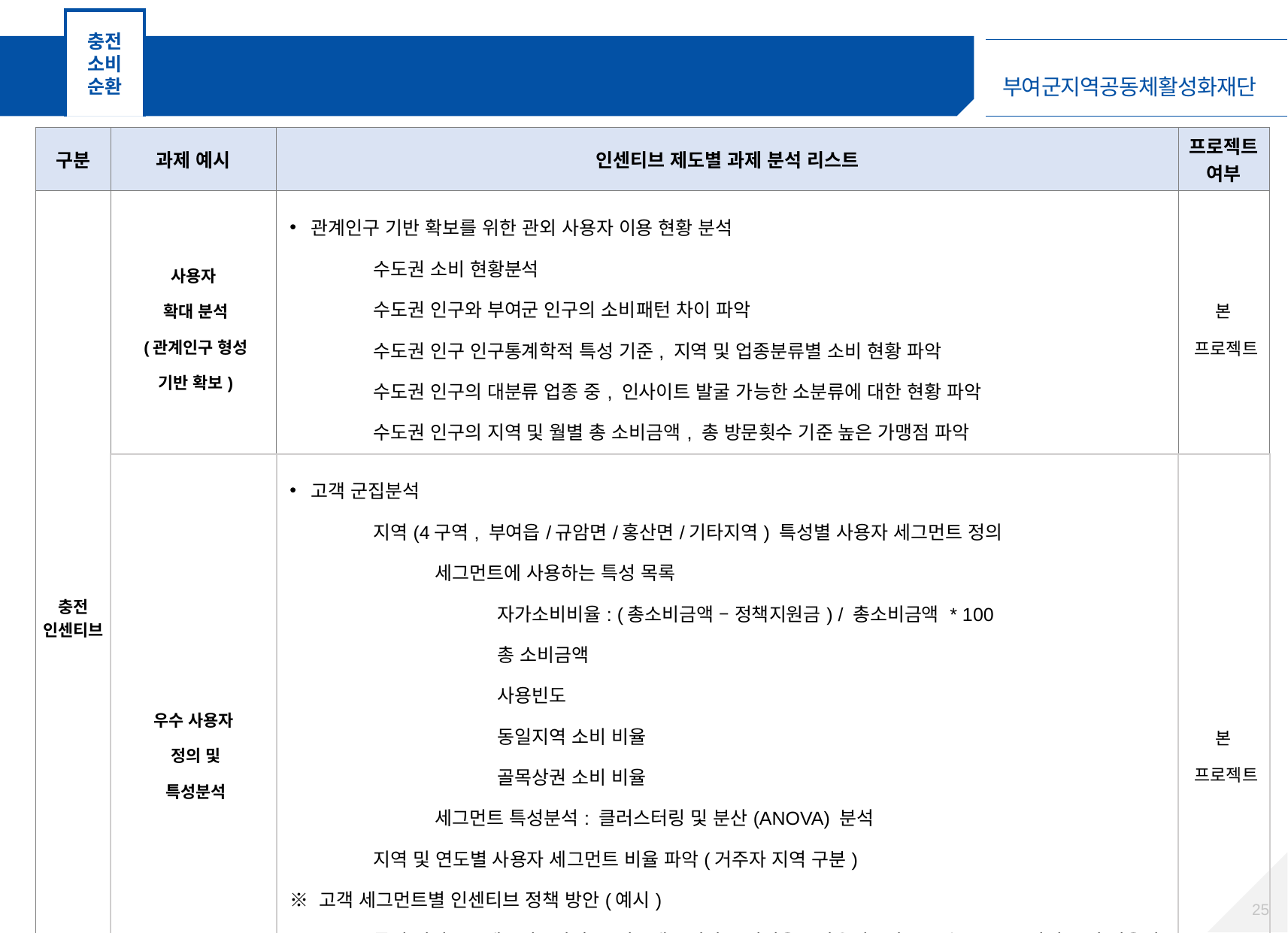

충전
소비
순환
인센티브 제도별 과제 분석 리스트 및            프로젝트 포함 여부
| 구분 | 과제 예시 | 인센티브 제도별 과제 분석 리스트 | 프로젝트여부 |
| --- | --- | --- | --- |
| 충전 인센티브 | 사용자 확대 분석 (관계인구 형성 기반 확보) | 관계인구 기반 확보를 위한 관외 사용자 이용 현황 분석 수도권 소비 현황분석 수도권 인구와 부여군 인구의 소비패턴 차이 파악 수도권 인구 인구통계학적 특성 기준, 지역 및 업종분류별 소비 현황 파악 수도권 인구의 대분류 업종 중, 인사이트 발굴 가능한 소분류에 대한 현황 파악 수도권 인구의 지역 및 월별 총 소비금액, 총 방문횟수 기준 높은 가맹점 파악 | 본 프로젝트 |
|  | 우수 사용자 정의 및 특성분석 | 고객 군집분석 지역(4구역, 부여읍/규암면/홍산면/기타지역) 특성별 사용자 세그먼트 정의 세그먼트에 사용하는 특성 목록 자가소비비율: (총소비금액 – 정책지원금) / 총소비금액 \* 100 총 소비금액 사용빈도 동일지역 소비 비율 골목상권 소비 비율 세그먼트 특성분석: 클러스터링 및 분산(ANOVA) 분석 지역 및 연도별 사용자 세그먼트 비율 파악(거주자 지역 구분) ※ 고객 세그먼트별 인센티브 정책 방안(예시) 특정 지역, A 세그먼트가 총 소비금액, 자가 소비비율, 사용빈도가 모두 높고 골목상권 소비 비율이 낮으면서 거주지외 소비 비중이 낮은 사용자의 경우 거주지외 소비 및 골목상권에서 소비시 인센티브 차등화 정책 실시 | 본 프로젝트 |
25